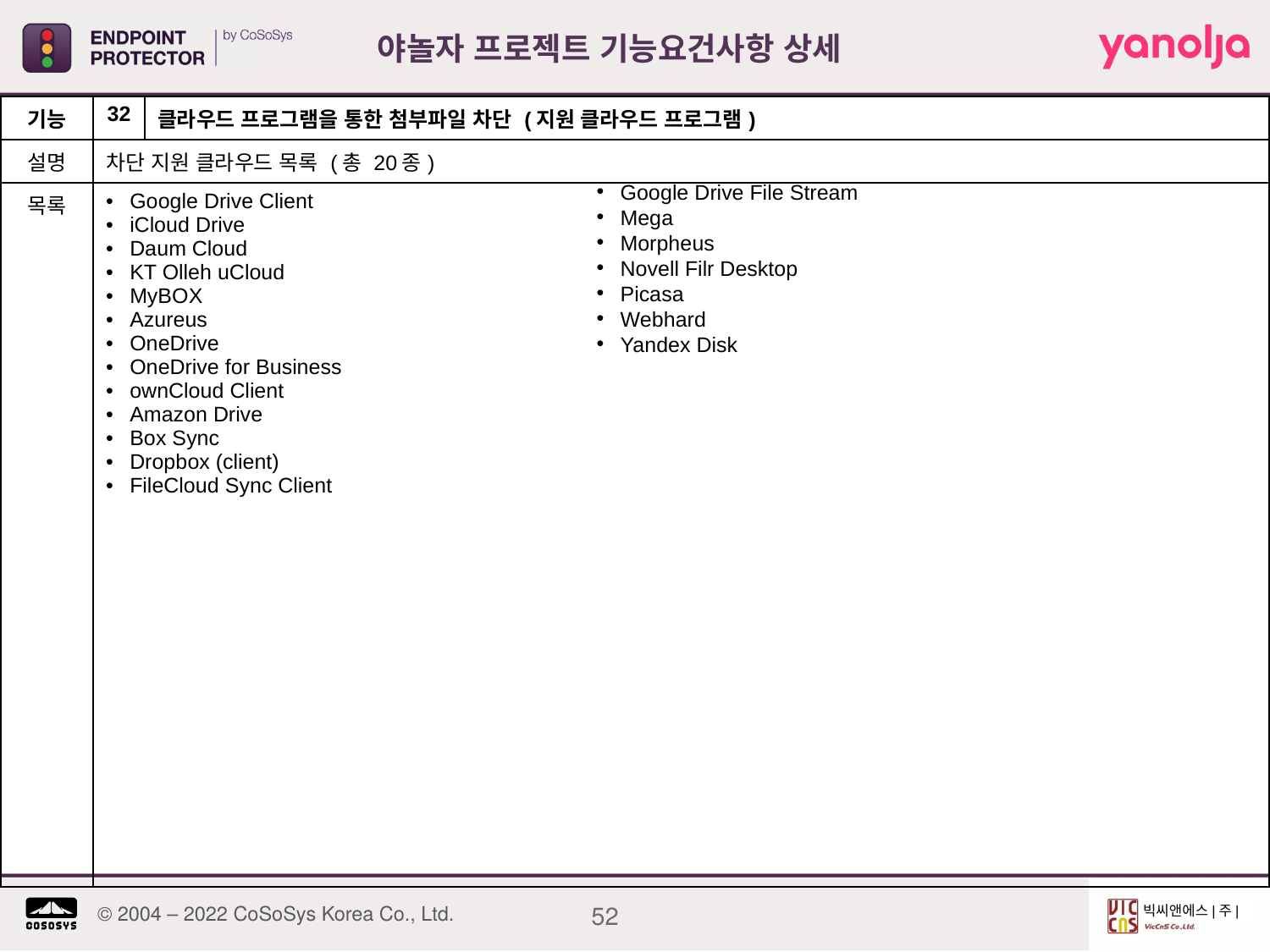

야놀자 프로젝트 기능요건사항 상세
| 기능 | 32 | 클라우드 프로그램을 통한 첨부파일 차단 (지원 클라우드 프로그램) |
| --- | --- | --- |
| 설명 | 차단 지원 클라우드 목록 (총 20종) |  |
| 목록 | Google Drive Client iCloud Drive Daum Cloud KT Olleh uCloud MyBOX Azureus OneDrive OneDrive for Business ownCloud Client Amazon Drive Box Sync Dropbox (client) FileCloud Sync Client |  |
Google Drive File Stream
Mega
Morpheus
Novell Filr Desktop
Picasa
Webhard
Yandex Disk
52